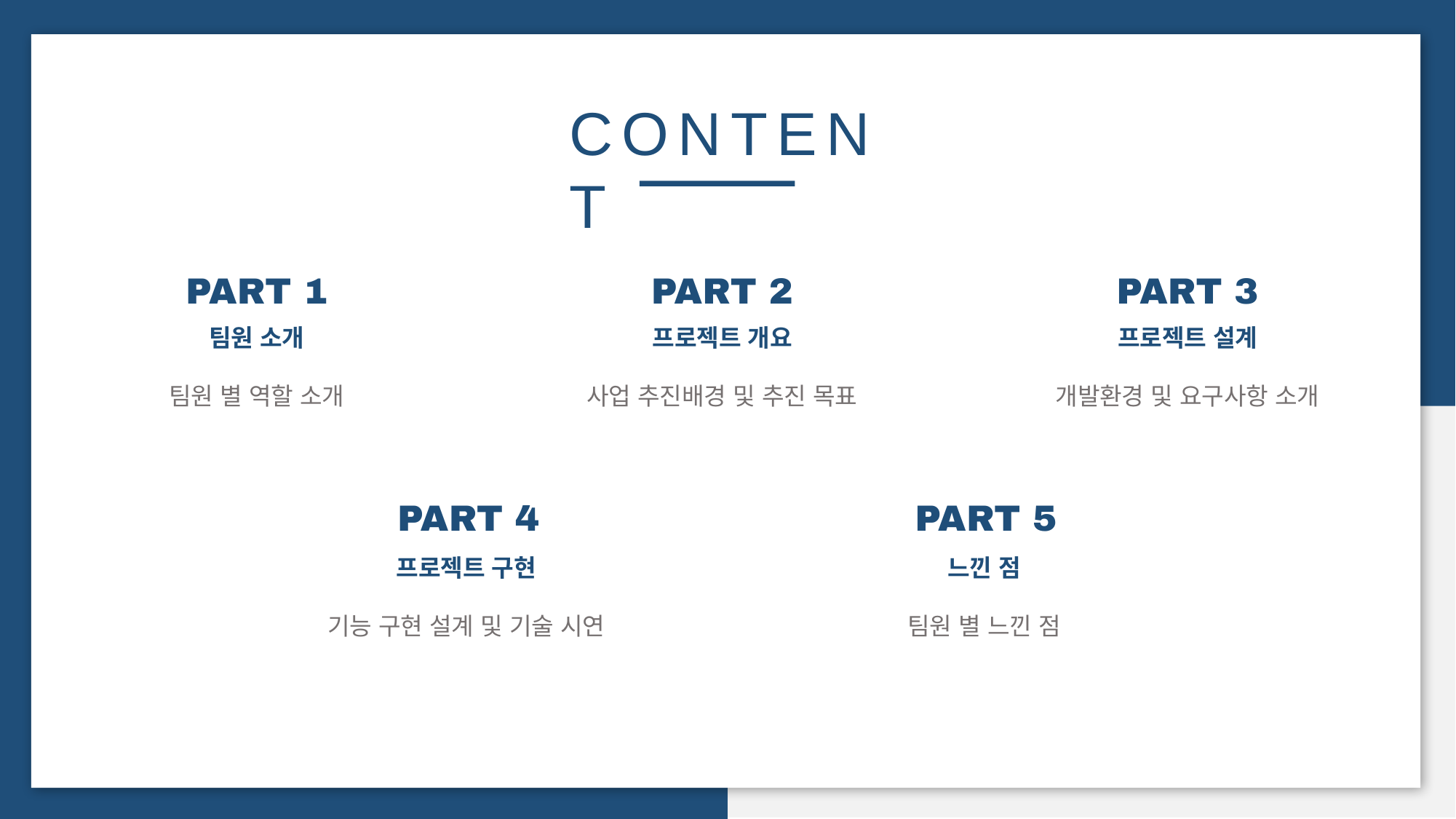

CONTENT

PART 1
PART 2
PART 3
팀원 소개

팀원 별 역할 소개
프로젝트 개요

사업 추진배경 및 추진 목표
프로젝트 설계

개발환경 및 요구사항 소개
PART 4
PART 5
프로젝트 구현

기능 구현 설계 및 기술 시연
느낀 점

팀원 별 느낀 점